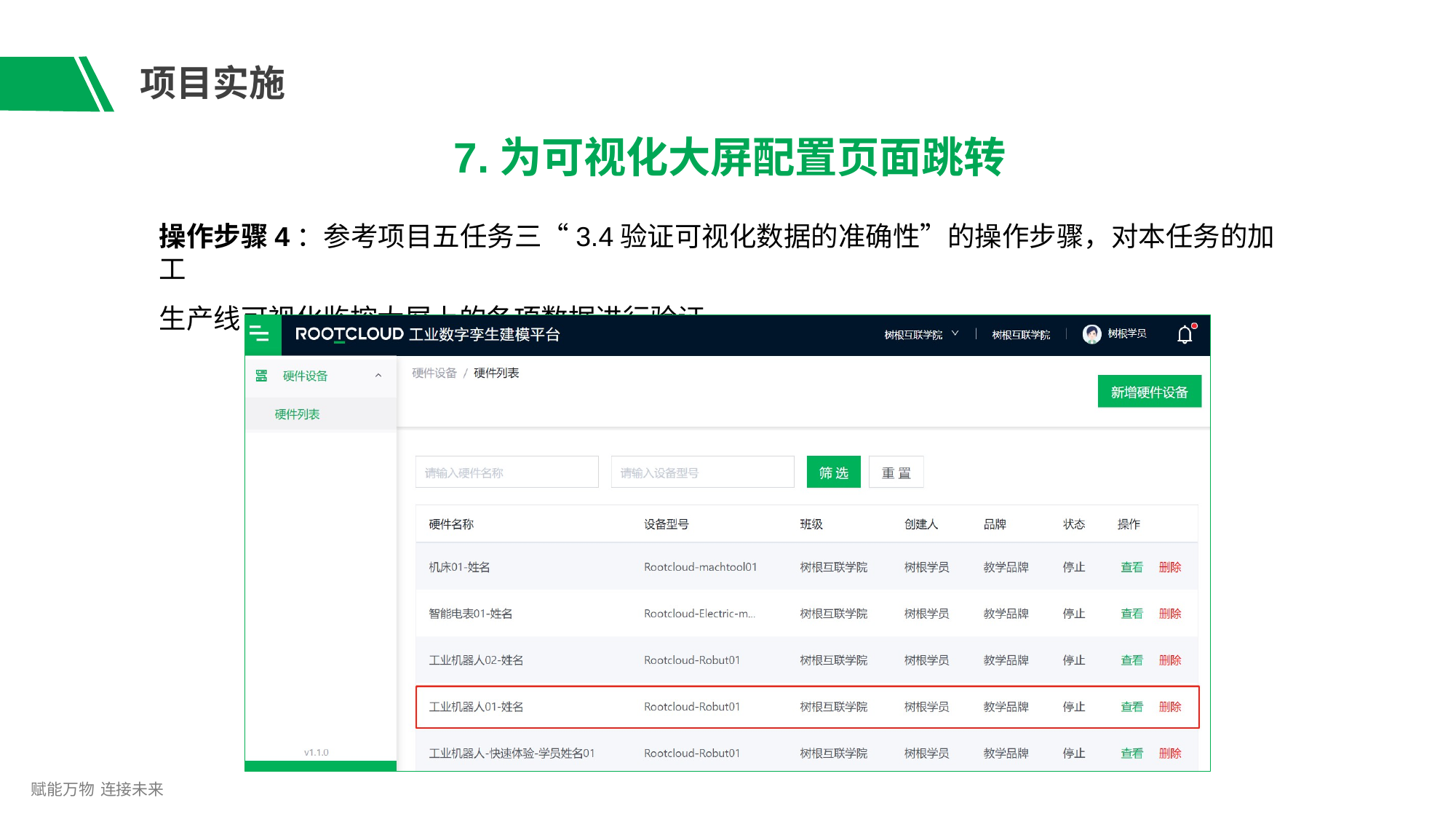

# 项目实施
7.为可视化大屏配置页面跳转
操作步骤4：参考项目五任务三“3.4验证可视化数据的准确性”的操作步骤，对本任务的加工
生产线可视化监控大屏上的各项数据进行验证。

赋能万物 连接未来